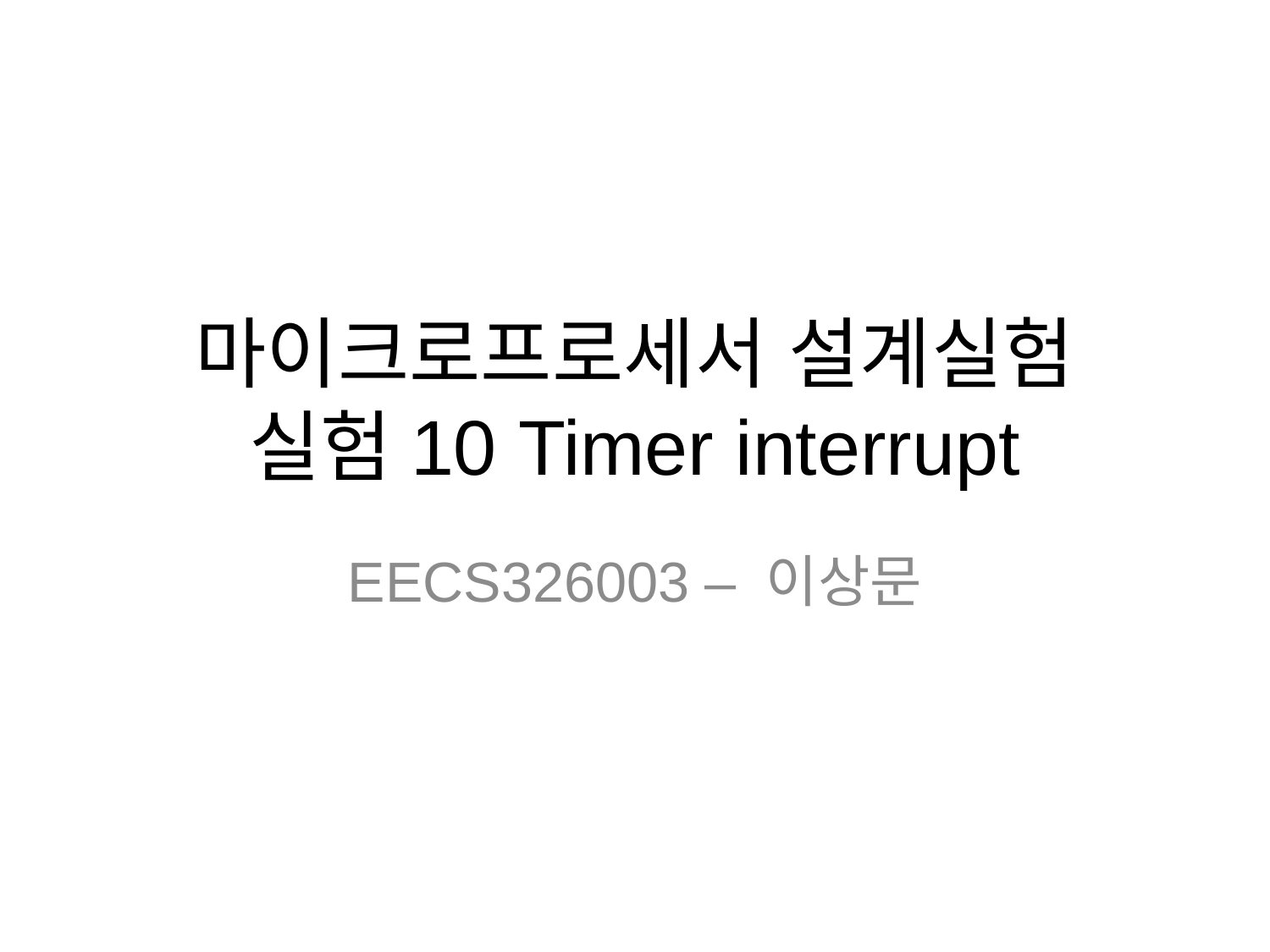

# 마이크로프로세서 설계실험 실험10 Timer interrupt
EECS326003 – 이상문